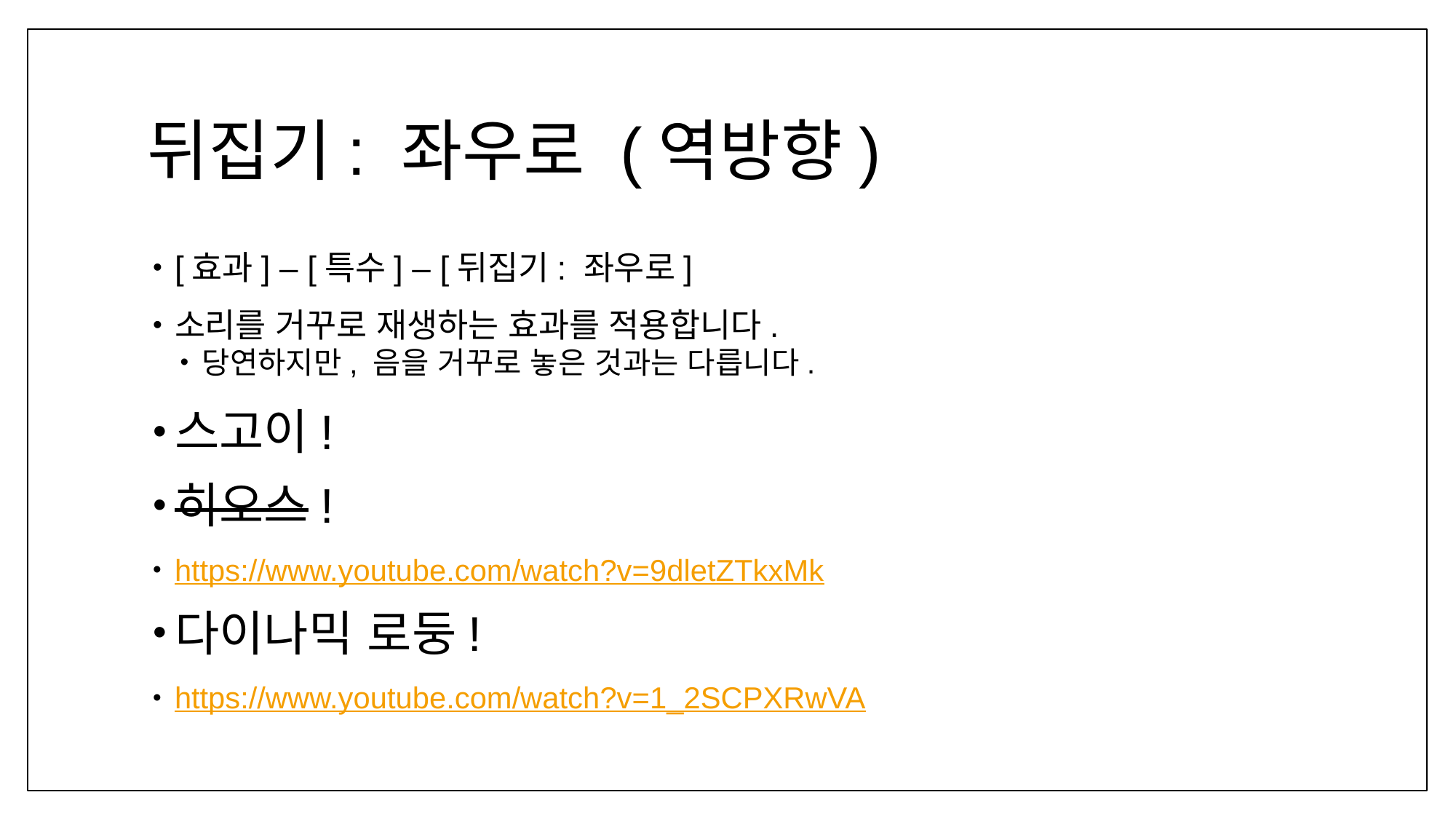

# 뒤집기: 좌우로 (역방향)
[효과] – [특수] – [뒤집기: 좌우로]
소리를 거꾸로 재생하는 효과를 적용합니다.
당연하지만, 음을 거꾸로 놓은 것과는 다릅니다.
스고이!
히오스!
https://www.youtube.com/watch?v=9dletZTkxMk
다이나믹 로둥!
https://www.youtube.com/watch?v=1_2SCPXRwVA